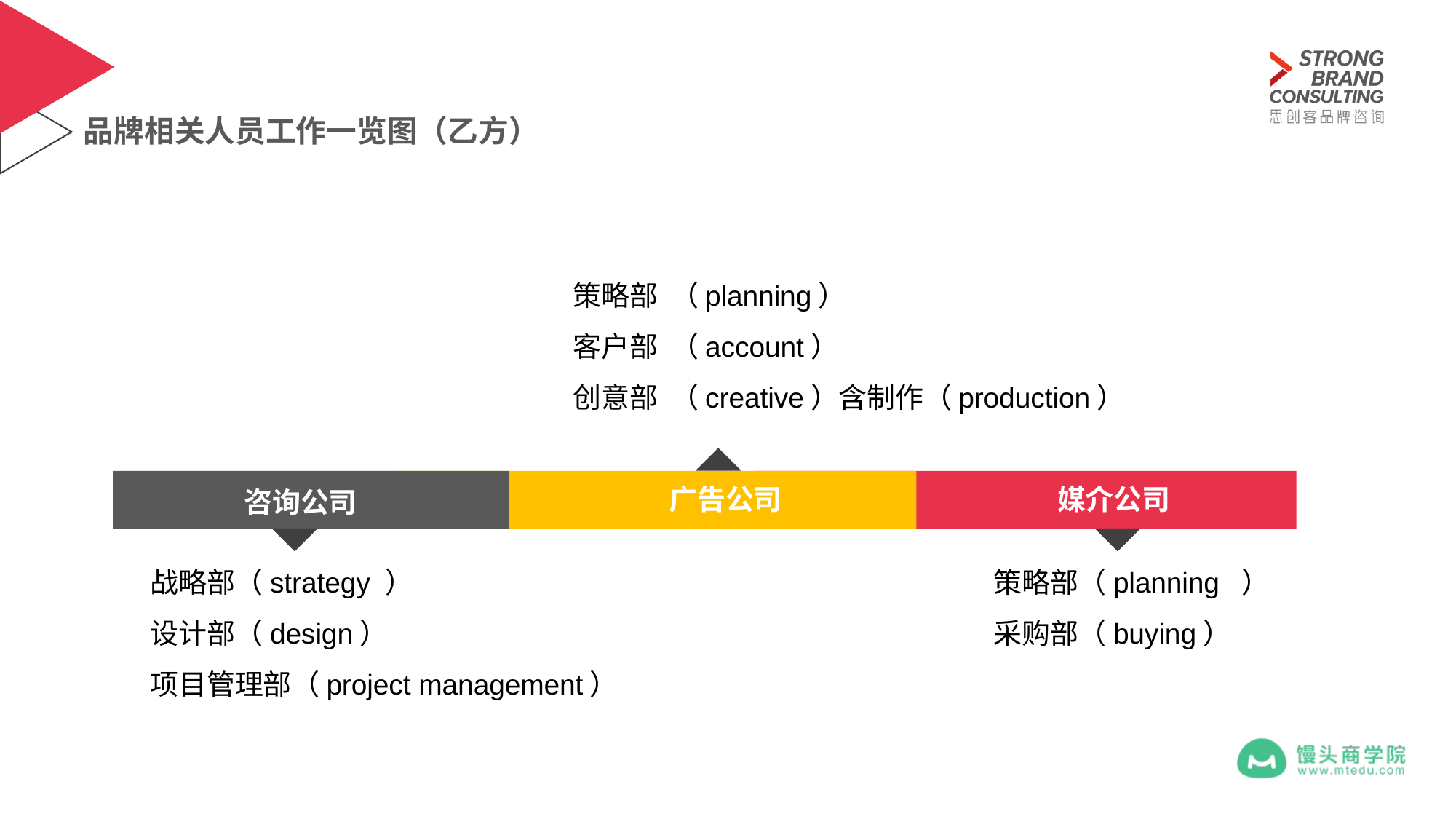

品牌相关人员工作一览图（乙方）
策略部  （planning）
客户部  （account）
创意部  （creative）含制作（production）

广告公司
媒介公司
咨询公司

策略部（planning  ）
采购部（buying）

战略部（strategy ）
设计部（design）
项目管理部（project management）